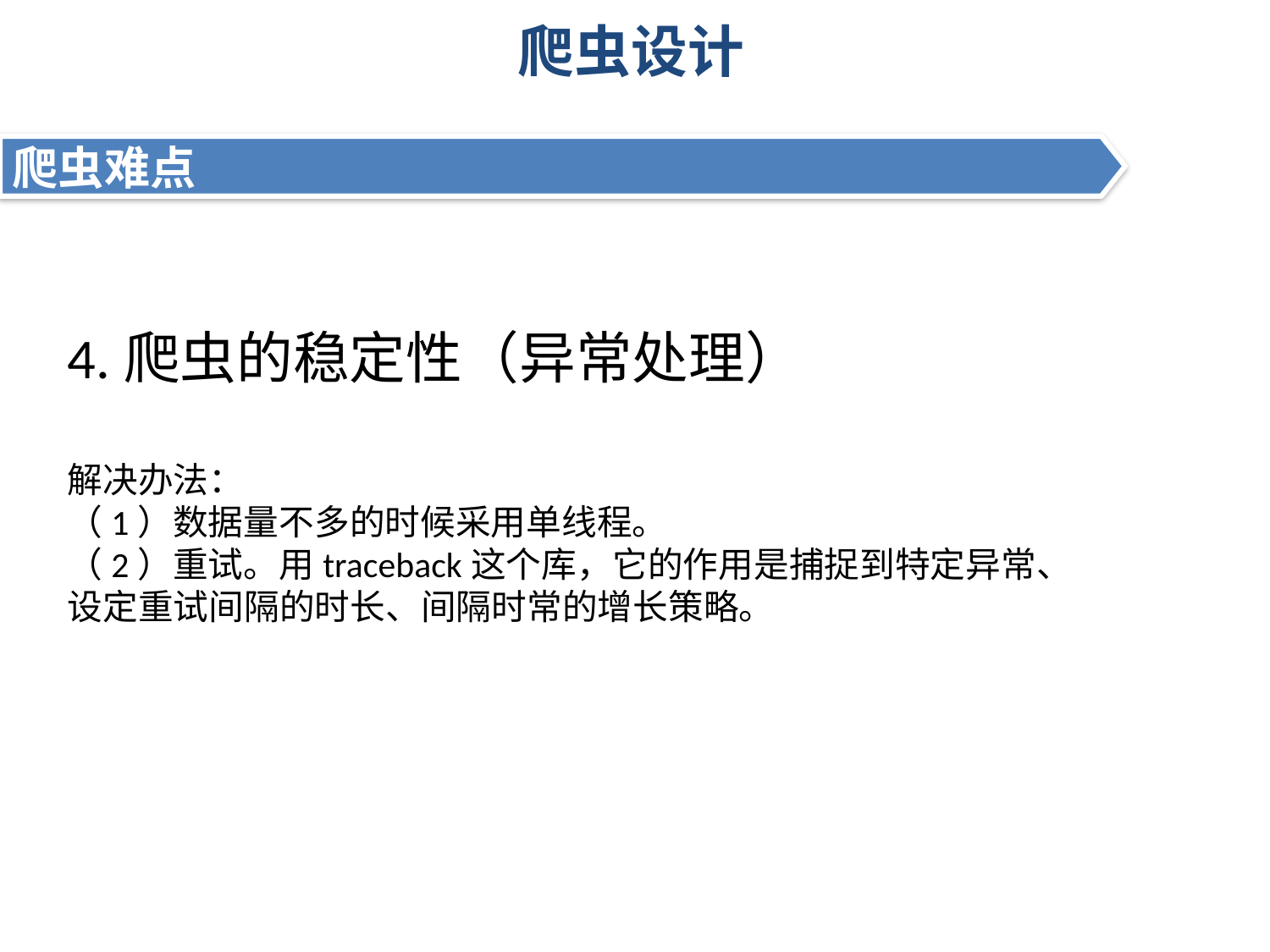

# 爬虫设计
爬虫难点
4.爬虫的稳定性（异常处理）

解决办法：
（1）数据量不多的时候采用单线程。
（2）重试。用traceback这个库，它的作用是捕捉到特定异常、设定重试间隔的时长、间隔时常的增长策略。
14